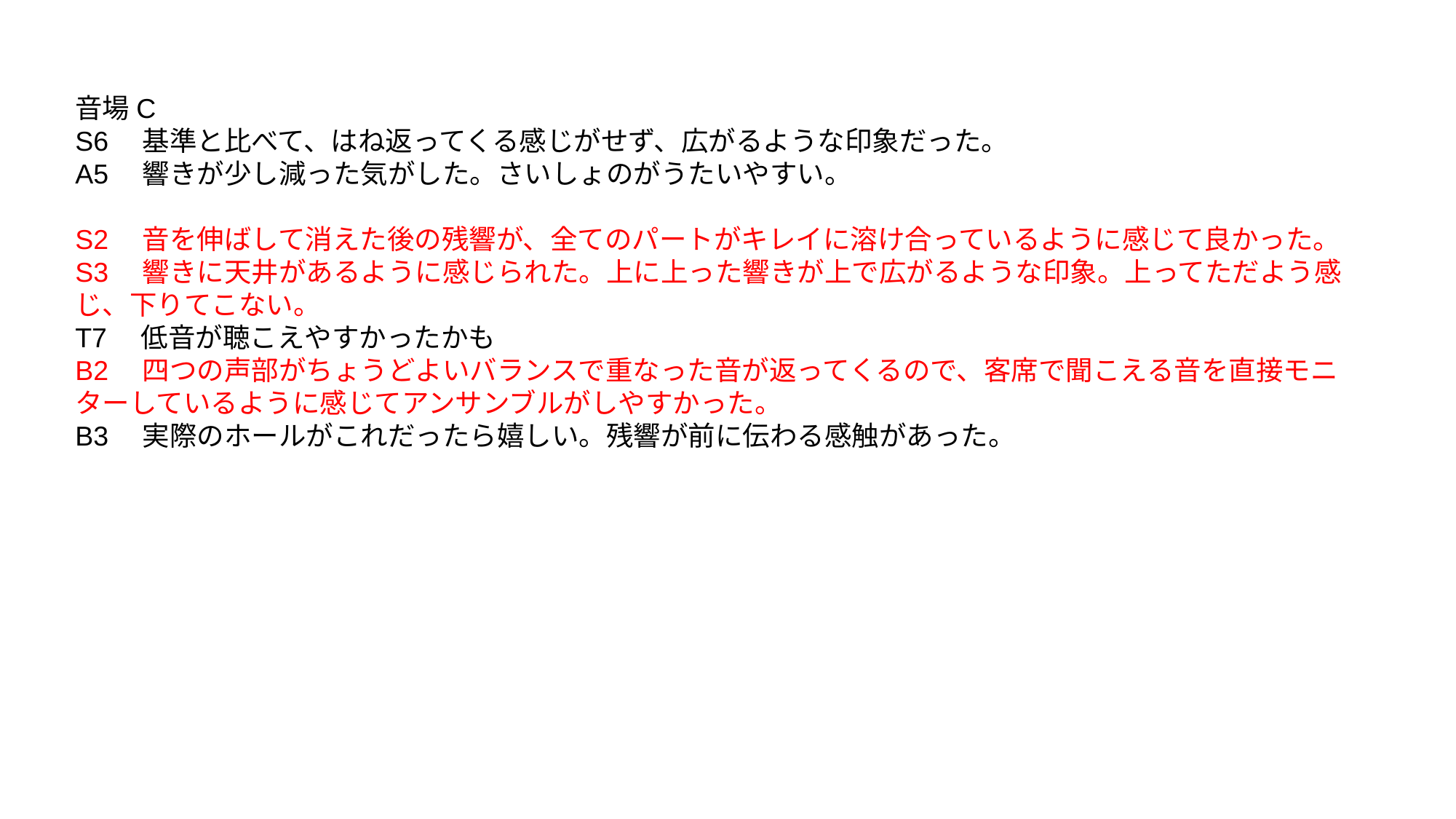

音場C
S6　基準と比べて、はね返ってくる感じがせず、広がるような印象だった。
A5　響きが少し減った気がした。さいしょのがうたいやすい。

S2　音を伸ばして消えた後の残響が、全てのパートがキレイに溶け合っているように感じて良かった。
S3　響きに天井があるように感じられた。上に上った響きが上で広がるような印象。上ってただよう感じ、下りてこない。
T7　低音が聴こえやすかったかも
B2　四つの声部がちょうどよいバランスで重なった音が返ってくるので、客席で聞こえる音を直接モニターしているように感じてアンサンブルがしやすかった。
B3　実際のホールがこれだったら嬉しい。残響が前に伝わる感触があった。